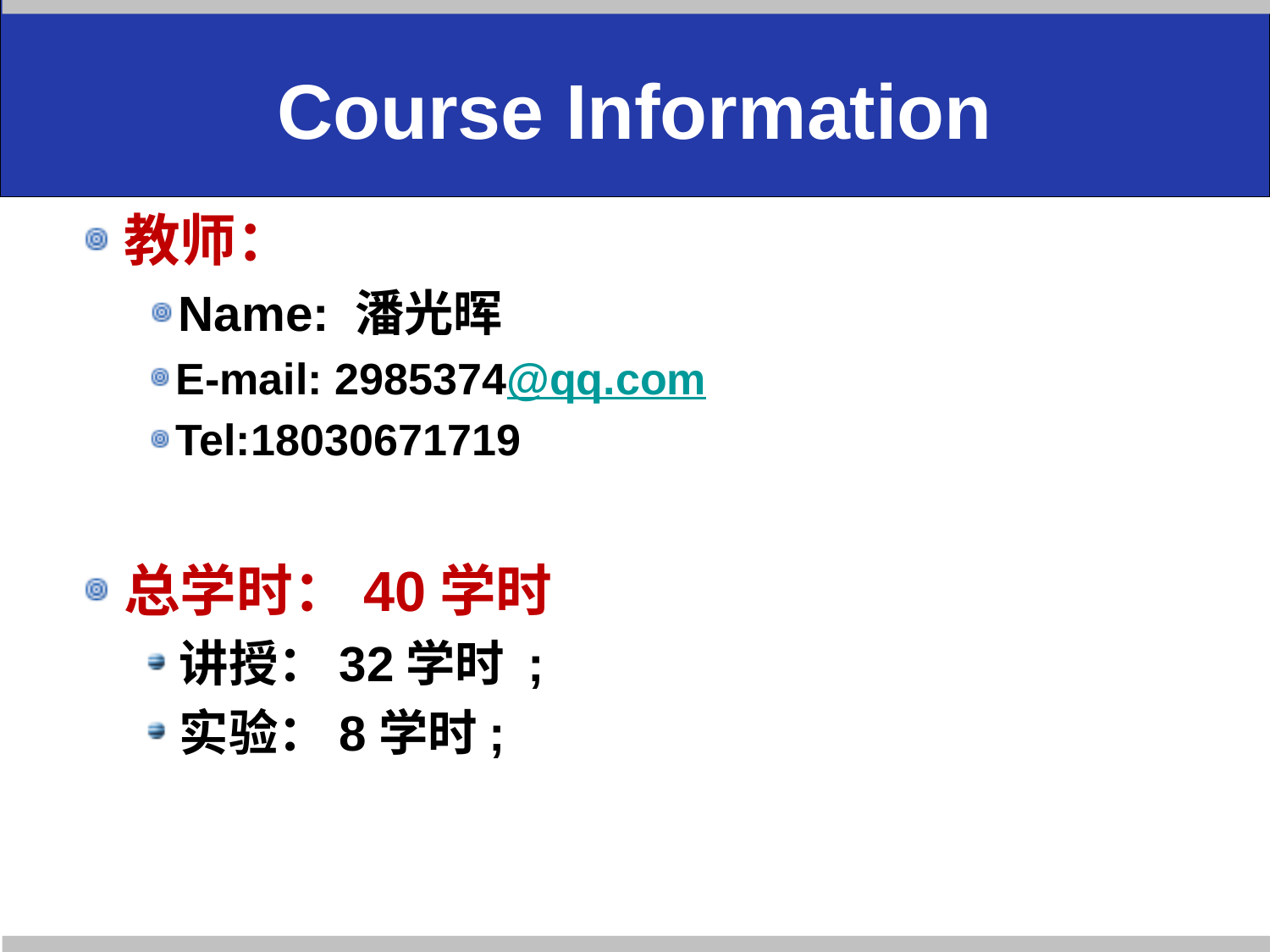

# Course Information
教师：
Name: 潘光晖
E-mail: 2985374@qq.com
Tel:18030671719

总学时：40学时
讲授：32学时 ;
实验：8学时;
2